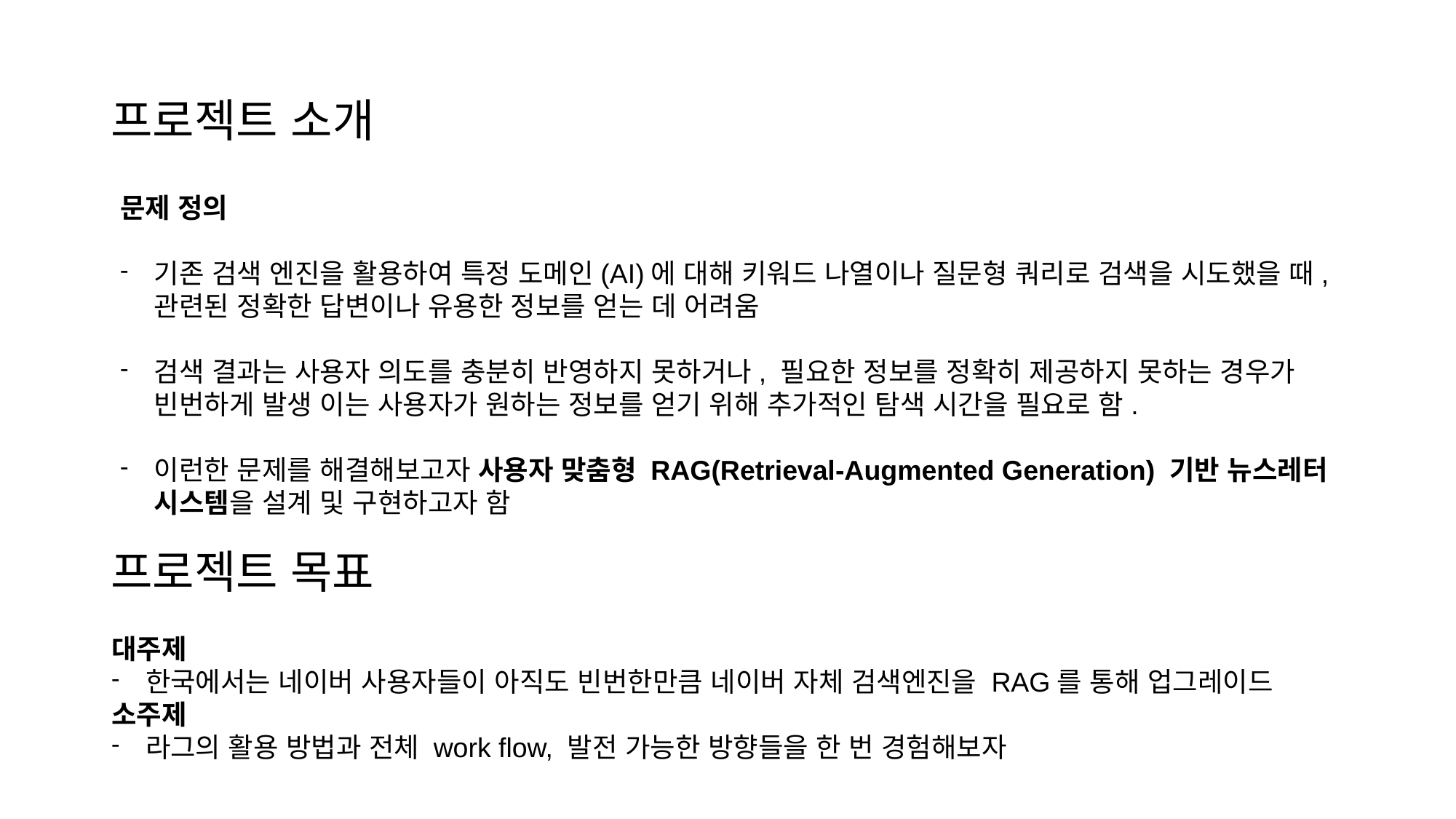

# 프로젝트 소개
문제 정의

기존 검색 엔진을 활용하여 특정 도메인(AI)에 대해 키워드 나열이나 질문형 쿼리로 검색을 시도했을 때, 관련된 정확한 답변이나 유용한 정보를 얻는 데 어려움

검색 결과는 사용자 의도를 충분히 반영하지 못하거나, 필요한 정보를 정확히 제공하지 못하는 경우가 빈번하게 발생 이는 사용자가 원하는 정보를 얻기 위해 추가적인 탐색 시간을 필요로 함.

이런한 문제를 해결해보고자 사용자 맞춤형 RAG(Retrieval-Augmented Generation) 기반 뉴스레터 시스템을 설계 및 구현하고자 함

To-be
사용자 편의를 위해 기존 키워드 기반 위주의 검색에서 단순 구어체의 질문을 기반으로 검색에서의 사고 단계를 축소시켜줌... (Prompt -> Key Word)
(대본) 일반적인 검색 엔진을 사용하는 경우, 사용자는 먼저 머릿속에서 Prompt를 떠올리고, 검색엔진을 효과적으로 사용하기 위해 Prompt를 Keyword로 변환하는 작업을 사고 과정에서 진행하게 되는데, 우리 모델에서는 Prompt -> Keyword 전처리 과정을 대신하여 데이터 베이스를 구축하여 결과물을 제공하기 때문에 사용자에게 input -> output을 추출하는 과정까지를 사고 단계를 축소시켜줌으로써 편리하게 변경해줌,

프로젝트 목표
대주제
한국에서는 네이버 사용자들이 아직도 빈번한만큼 네이버 자체 검색엔진을 RAG를 통해 업그레이드
소주제
라그의 활용 방법과 전체 work flow, 발전 가능한 방향들을 한 번 경험해보자